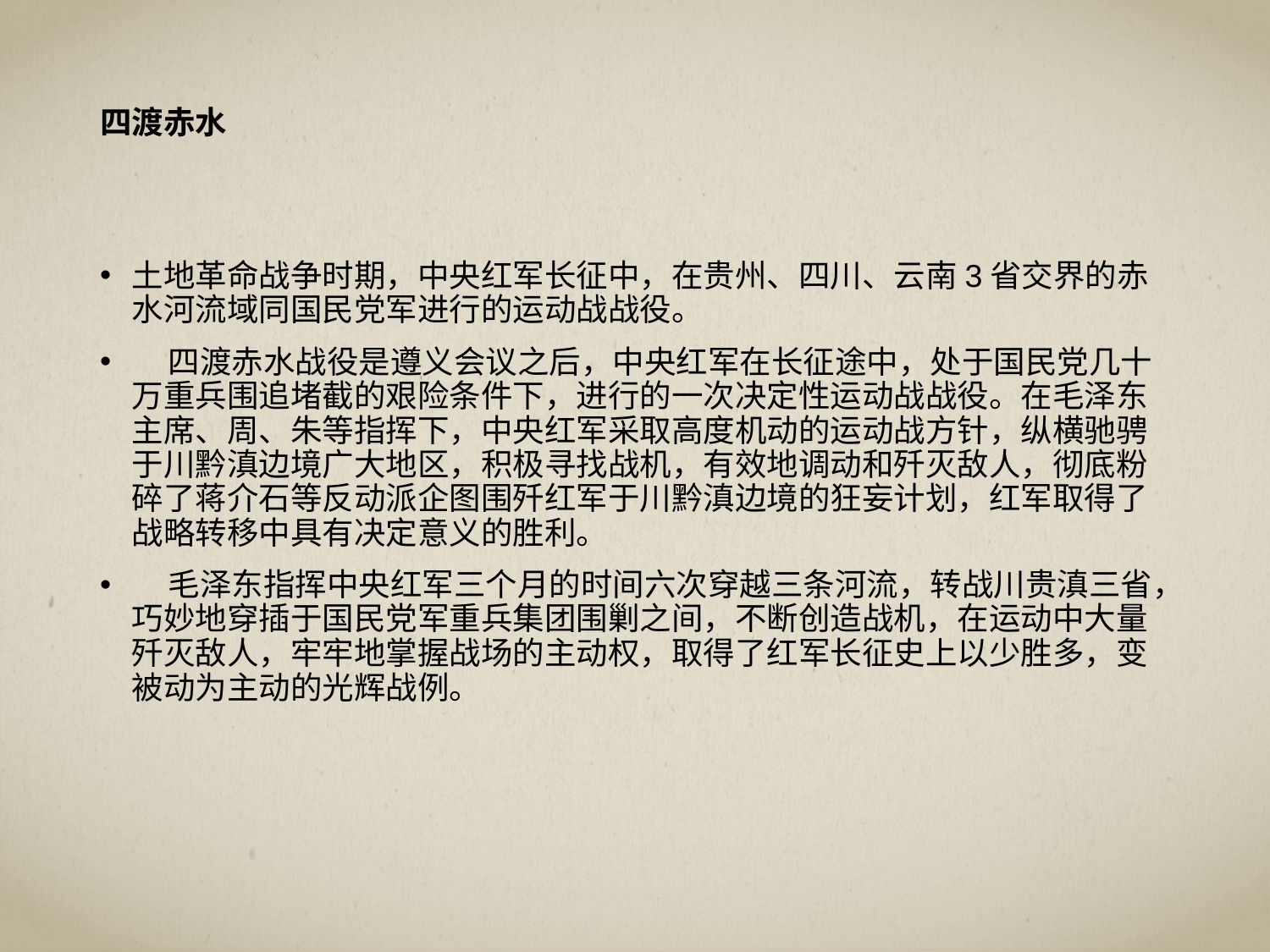

# 四渡赤水
土地革命战争时期，中央红军长征中，在贵州、四川、云南3省交界的赤水河流域同国民党军进行的运动战战役。
    四渡赤水战役是遵义会议之后，中央红军在长征途中，处于国民党几十万重兵围追堵截的艰险条件下，进行的一次决定性运动战战役。在毛泽东主席、周、朱等指挥下，中央红军采取高度机动的运动战方针，纵横驰骋于川黔滇边境广大地区，积极寻找战机，有效地调动和歼灭敌人，彻底粉碎了蒋介石等反动派企图围歼红军于川黔滇边境的狂妄计划，红军取得了战略转移中具有决定意义的胜利。
    毛泽东指挥中央红军三个月的时间六次穿越三条河流，转战川贵滇三省，巧妙地穿插于国民党军重兵集团围剿之间，不断创造战机，在运动中大量歼灭敌人，牢牢地掌握战场的主动权，取得了红军长征史上以少胜多，变被动为主动的光辉战例。